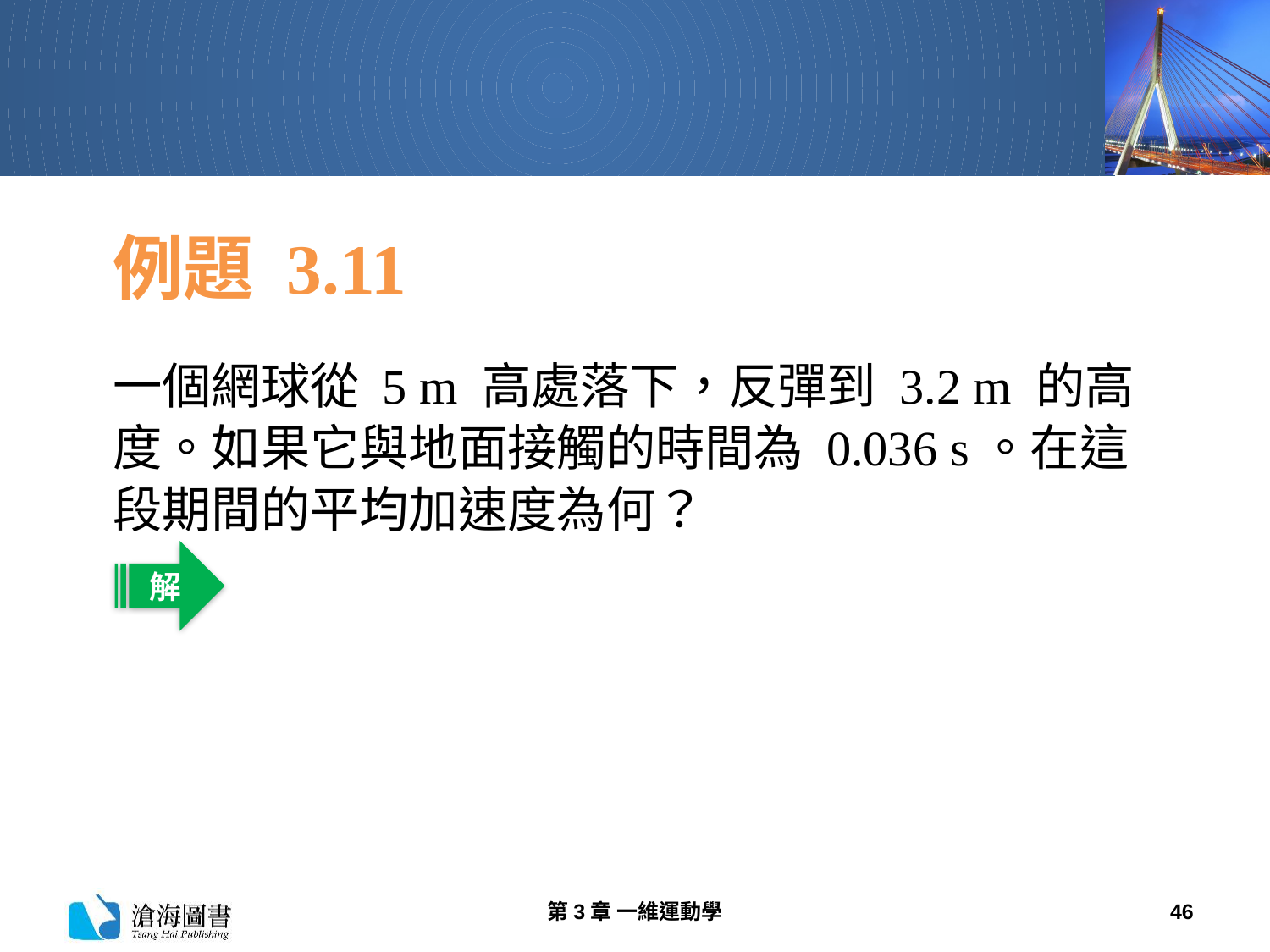

# 例題 3.11
一個網球從 5 m 高處落下，反彈到 3.2 m 的高度。如果它與地面接觸的時間為 0.036 s。在這段期間的平均加速度為何？

解
第3章 一維運動學
46